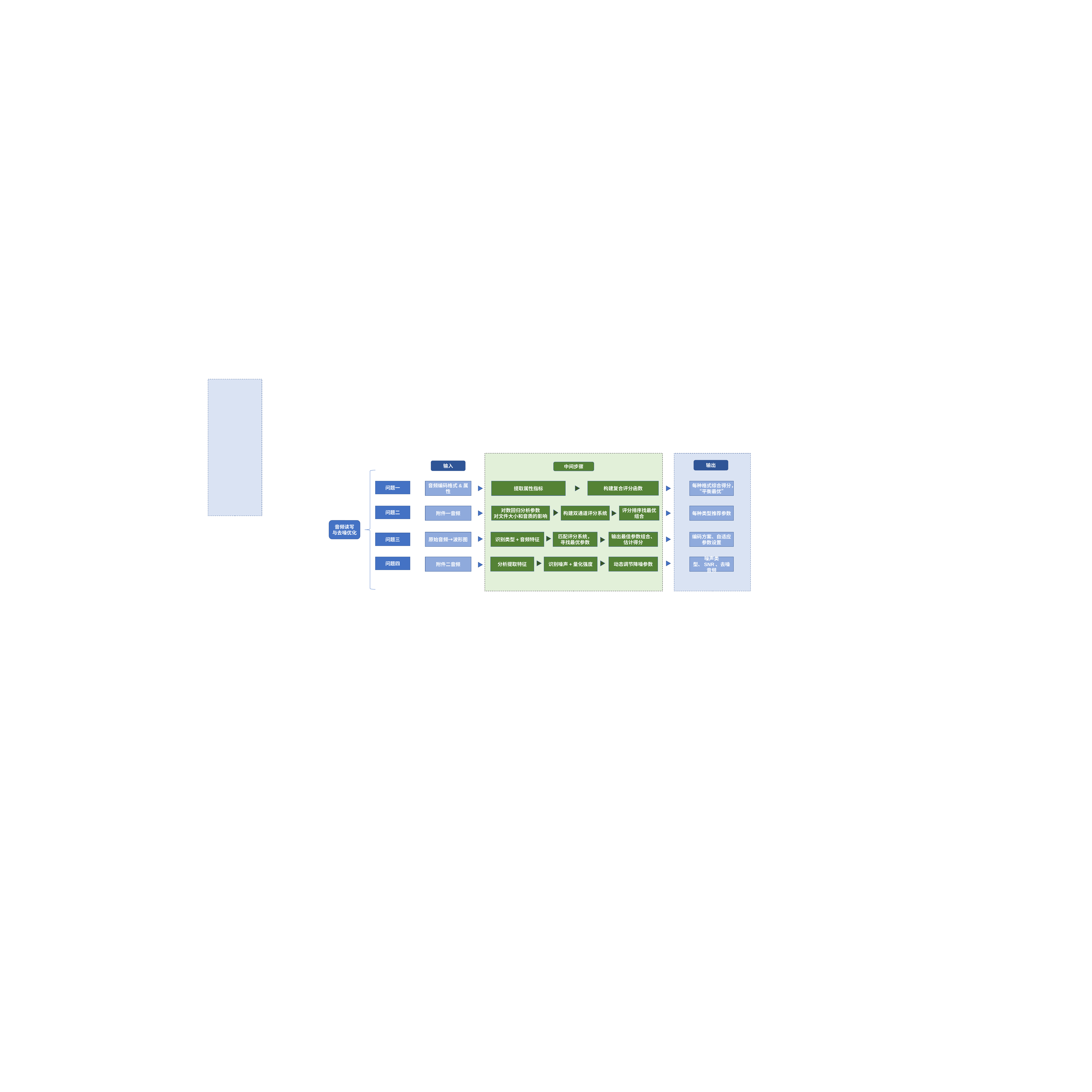

输出
输入
中间步骤

问题一
音频编码格式&属性
提取属性指标
构建复合评分函数
每种格式综合得分，“平衡最优”

评分排序找最优组合
问题二
附件一音频
对数回归分析参数
对文件大小和音质的影响
构建双通道评分系统
每种类型推荐参数

音频读写
与去噪优化
原始音频→波形图
匹配评分系统，
寻找最优参数
原始音频→波形图
识别类型+音频特征
输出最佳参数组合、
估计得分
编码方案、自适应参数设置
问题三

问题四
附件二音频
分析提取特征
识别噪声+量化强度
动态调节降噪参数
噪声类型、SNR、去噪音频